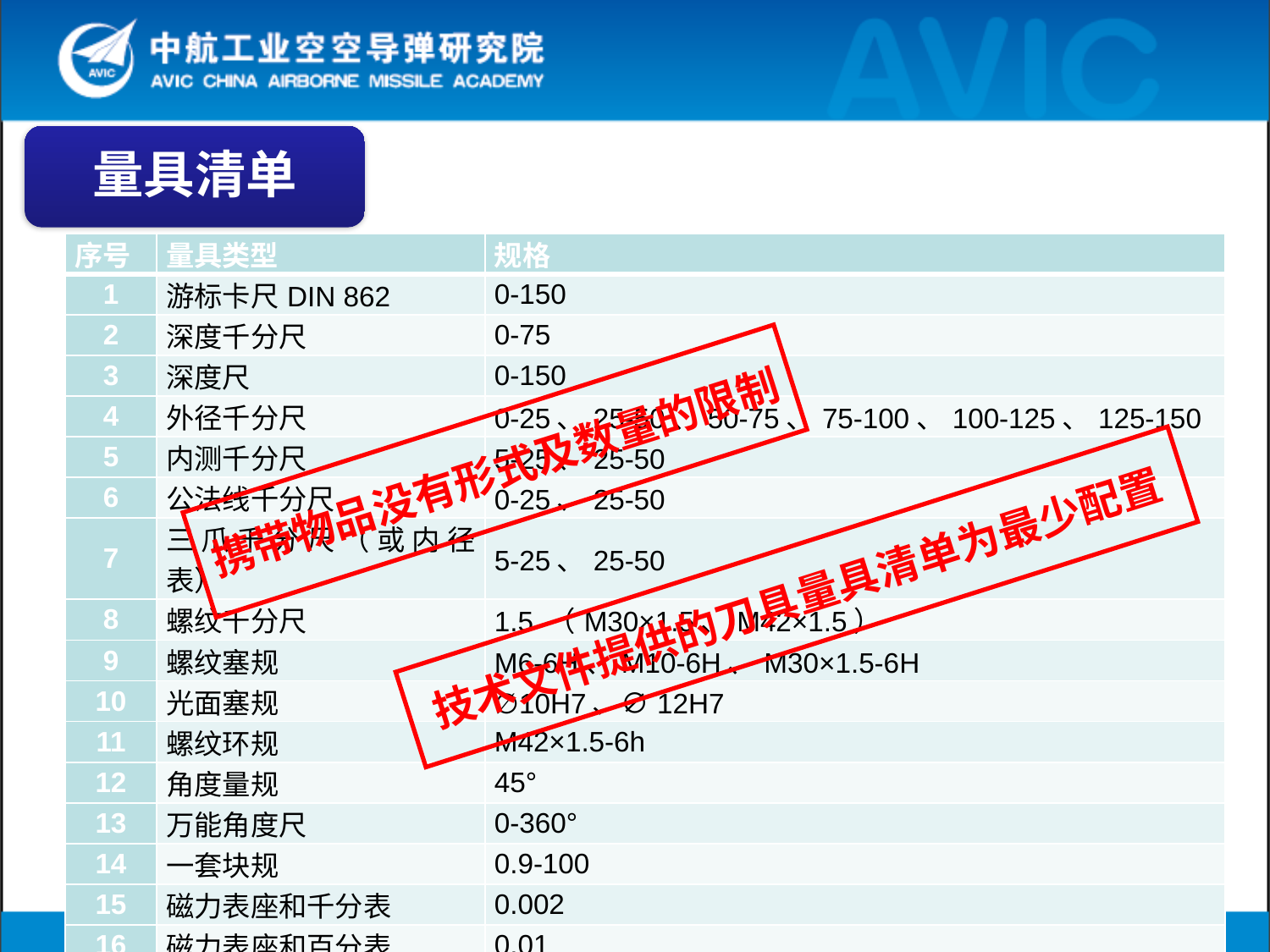

量具清单
| 序号 | 量具类型 | 规格 |
| --- | --- | --- |
| 1 | 游标卡尺DIN 862 | 0-150 |
| 2 | 深度千分尺 | 0-75 |
| 3 | 深度尺 | 0-150 |
| 4 | 外径千分尺 | 0-25、25-50、50-75、75-100、100-125、125-150 |
| 5 | 内测千分尺 | 5-25、25-50 |
| 6 | 公法线千分尺 | 0-25、25-50 |
| 7 | 三爪千分尺（或内径表） | 5-25、25-50 |
| 8 | 螺纹千分尺 | 1.5 （M30×1.5、M42×1.5） |
| 9 | 螺纹塞规 | M6-6H、M10-6H、M30×1.5-6H |
| 10 | 光面塞规 | ∅10H7、∅12H7 |
| 11 | 螺纹环规 | M42×1.5-6h |
| 12 | 角度量规 | 45° |
| 13 | 万能角度尺 | 0-360° |
| 14 | 一套块规 | 0.9-100 |
| 15 | 磁力表座和千分表 | 0.002 |
| 16 | 磁力表座和百分表 | 0.01 |
| 17 | R规 | R3-25 |
| 18 | 直角尺 | 80×90° |
| 19 | 钢板尺 | 100 |
携带物品没有形式及数量的限制
技术文件提供的刀具量具清单为最少配置